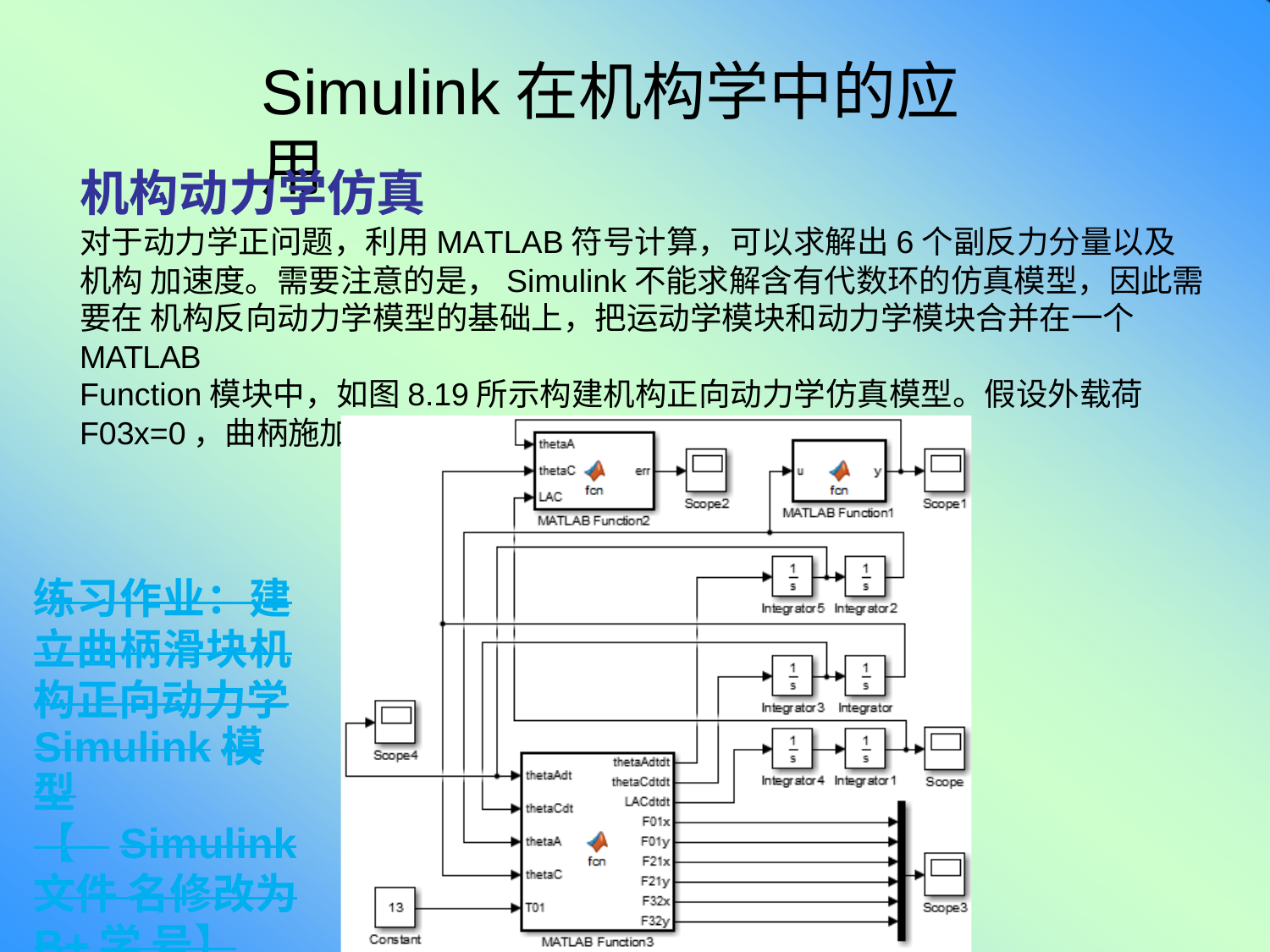

# Simulink在机构学中的应用
机构动力学仿真
对于动力学正问题，利用MATLAB符号计算，可以求解出6个副反力分量以及机构 加速度。需要注意的是，Simulink不能求解含有代数环的仿真模型，因此需要在 机构反向动力学模型的基础上，把运动学模块和动力学模块合并在一个MATLAB
Function模块中，如图8.19所示构建机构正向动力学仿真模型。假设外载荷
F03x=0，曲柄施加恒定的驱动扭矩T01=13Nm。

练习作业：建 立曲柄滑块机 构正向动力学
Simulink模型
【Simulink文件 名修改为B+学 号】